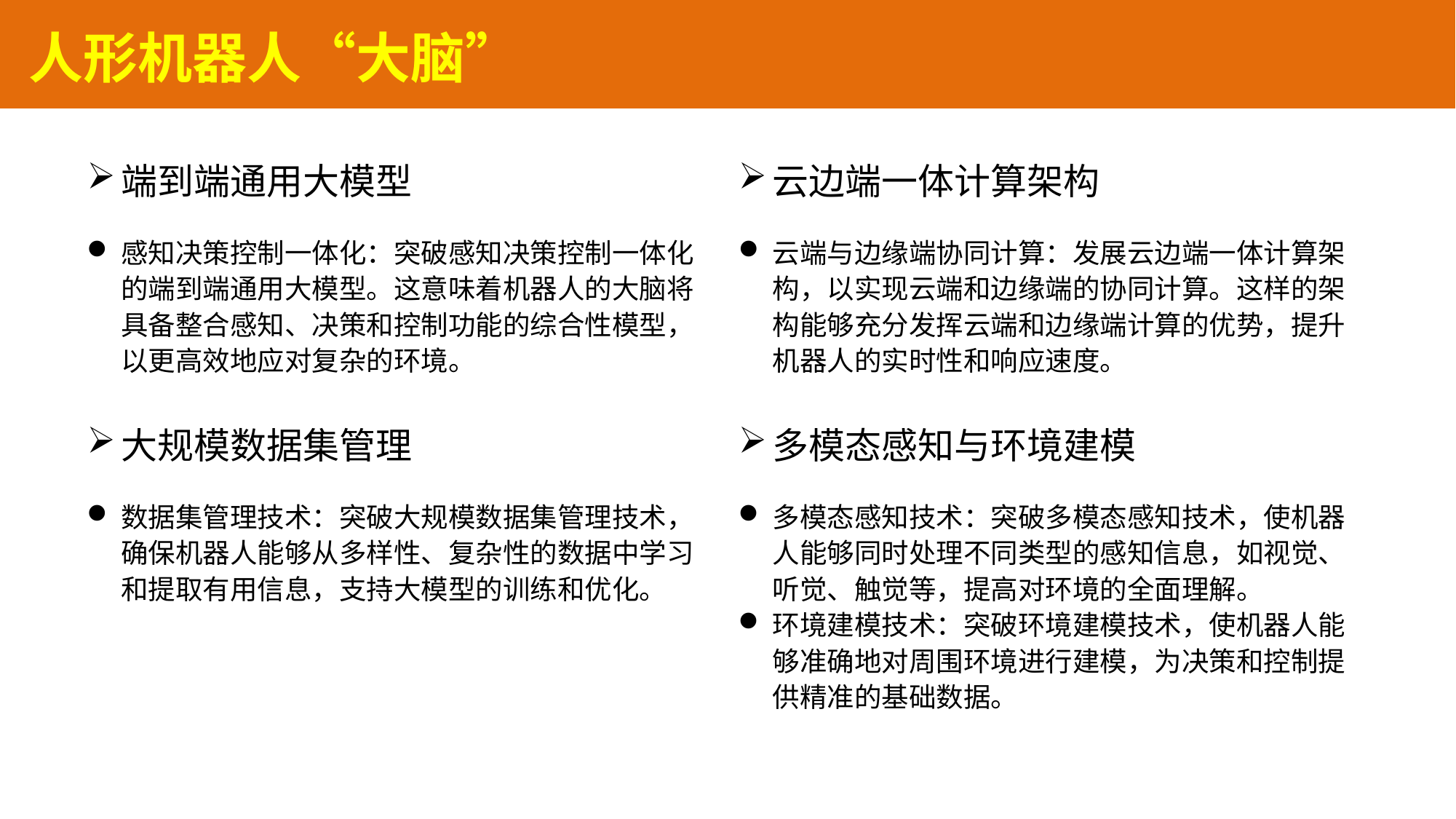

人形机器人“大脑”
端到端通用大模型
云边端一体计算架构
感知决策控制一体化：突破感知决策控制一体化的端到端通用大模型。这意味着机器人的大脑将具备整合感知、决策和控制功能的综合性模型，以更高效地应对复杂的环境。
云端与边缘端协同计算：发展云边端一体计算架构，以实现云端和边缘端的协同计算。这样的架构能够充分发挥云端和边缘端计算的优势，提升机器人的实时性和响应速度。
大规模数据集管理
多模态感知与环境建模
数据集管理技术：突破大规模数据集管理技术，确保机器人能够从多样性、复杂性的数据中学习和提取有用信息，支持大模型的训练和优化。
多模态感知技术：突破多模态感知技术，使机器人能够同时处理不同类型的感知信息，如视觉、听觉、触觉等，提高对环境的全面理解。
环境建模技术：突破环境建模技术，使机器人能够准确地对周围环境进行建模，为决策和控制提供精准的基础数据。